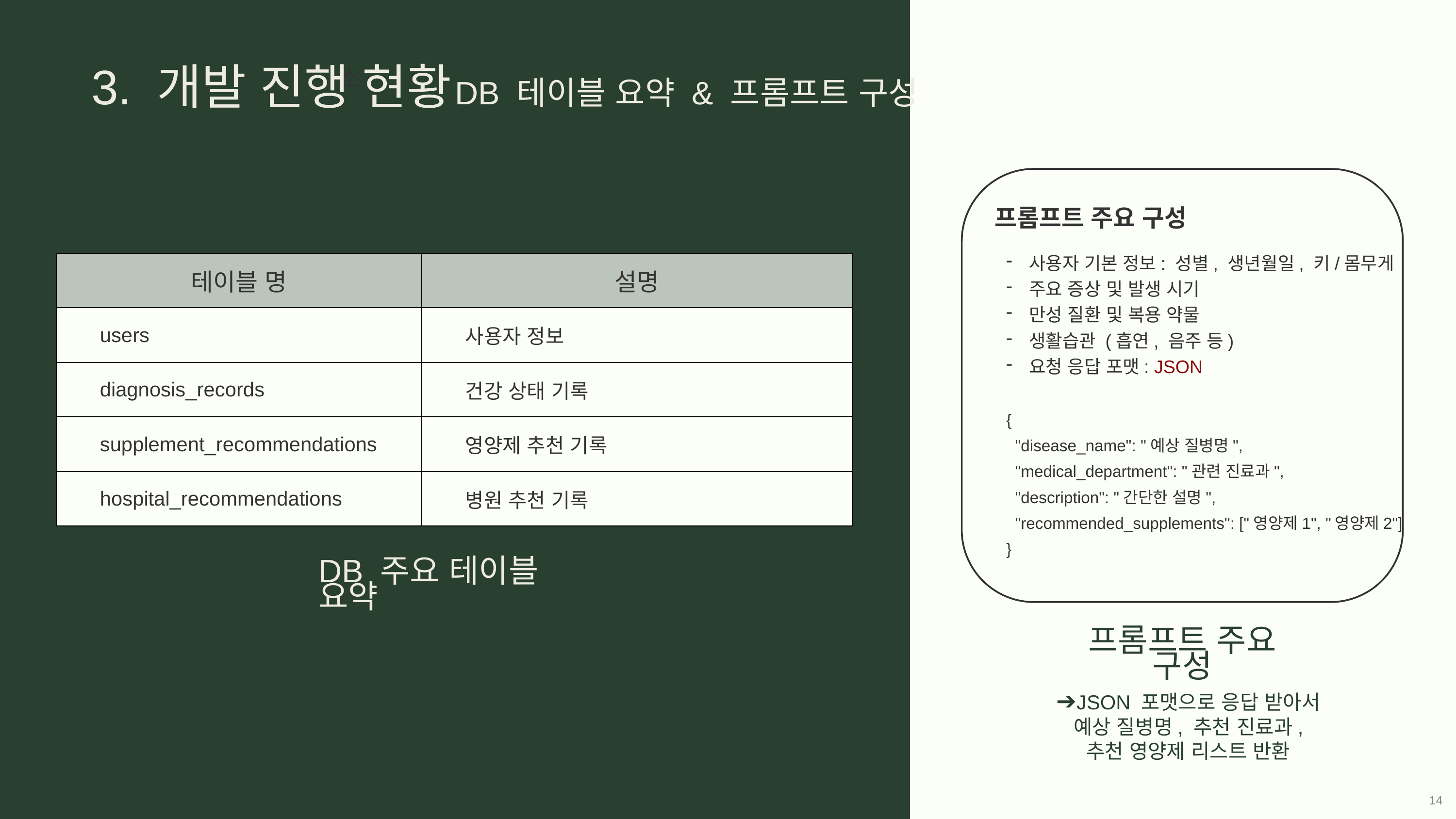

3. 개발 진행 현황
소
DB 테이블 요약 & 프롬프트 구성

프롬프트 주요 구성
사용자 기본 정보: 성별, 생년월일, 키/몸무게
주요 증상 및 발생 시기
만성 질환 및 복용 약물
생활습관 (흡연, 음주 등)
요청 응답 포맷: JSON

{
  "disease_name": "예상 질병명",
  "medical_department": "관련 진료과",
  "description": "간단한 설명",
  "recommended_supplements": ["영양제1", "영양제2"]
}

| 테이블 명 | 설명 |
| --- | --- |
| users | 사용자 정보 |
| diagnosis\_records | 건강 상태 기록 |
| supplement\_recommendations | 영양제 추천 기록 |
| hospital\_recommendations | 병원 추천 기록 |

DB 주요 테이블 요약
프롬프트 주요 구성
➔JSON 포맷으로 응답 받아서
예상 질병명, 추천 진료과,
추천 영양제 리스트 반환
14